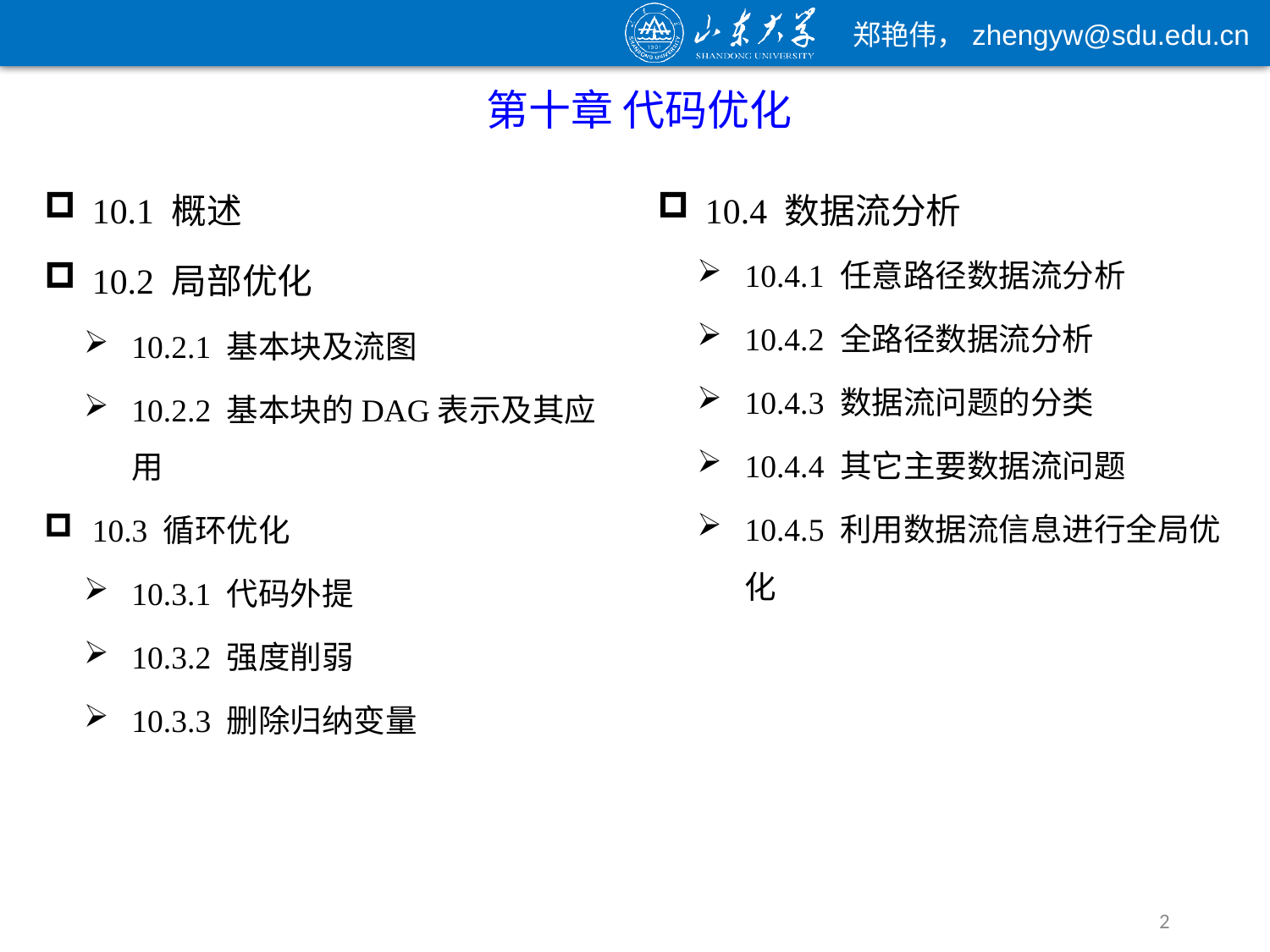

第十章 代码优化
10.1 概述
10.2 局部优化
10.2.1 基本块及流图
10.2.2 基本块的DAG表示及其应用
10.3 循环优化
10.3.1 代码外提
10.3.2 强度削弱
10.3.3 删除归纳变量
10.4 数据流分析
10.4.1 任意路径数据流分析
10.4.2 全路径数据流分析
10.4.3 数据流问题的分类
10.4.4 其它主要数据流问题
10.4.5 利用数据流信息进行全局优化
2